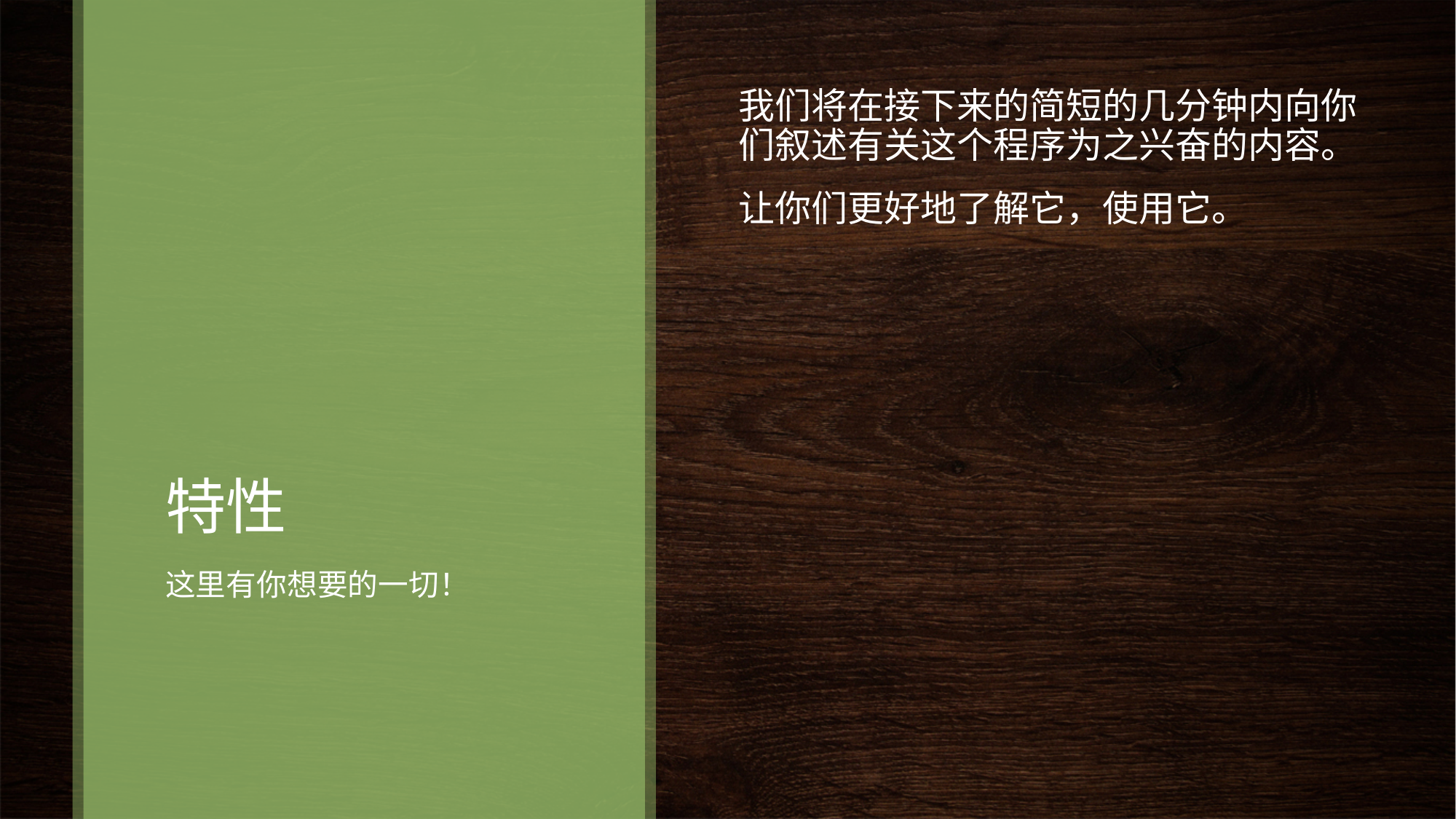

# 特性
我们将在接下来的简短的几分钟内向你们叙述有关这个程序为之兴奋的内容。
让你们更好地了解它，使用它。
这里有你想要的一切！